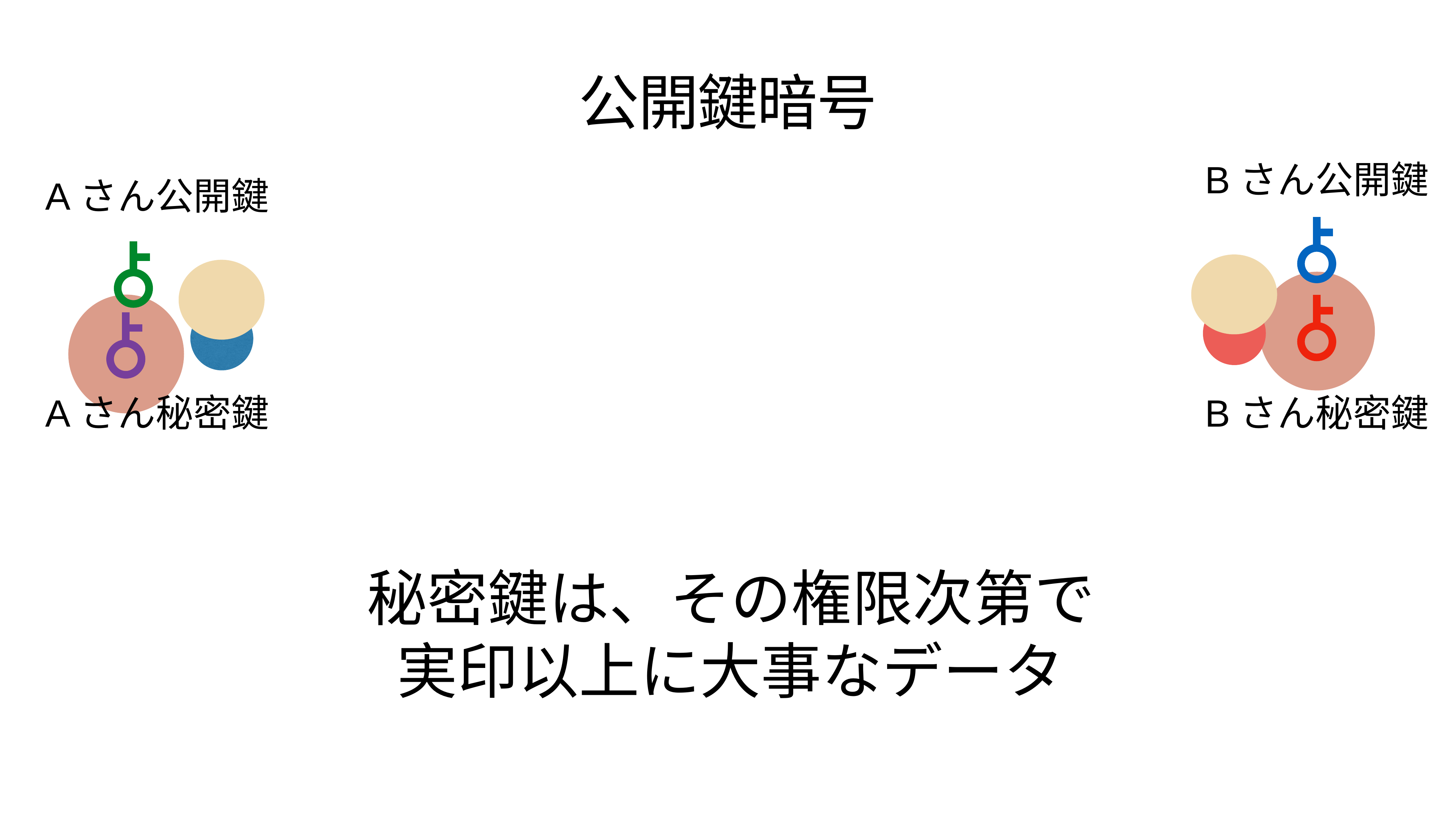

公開鍵暗号
Bさん公開鍵
Aさん公開鍵

Aさん秘密鍵
Bさん秘密鍵
秘密鍵は、その権限次第で
実印以上に大事なデータ